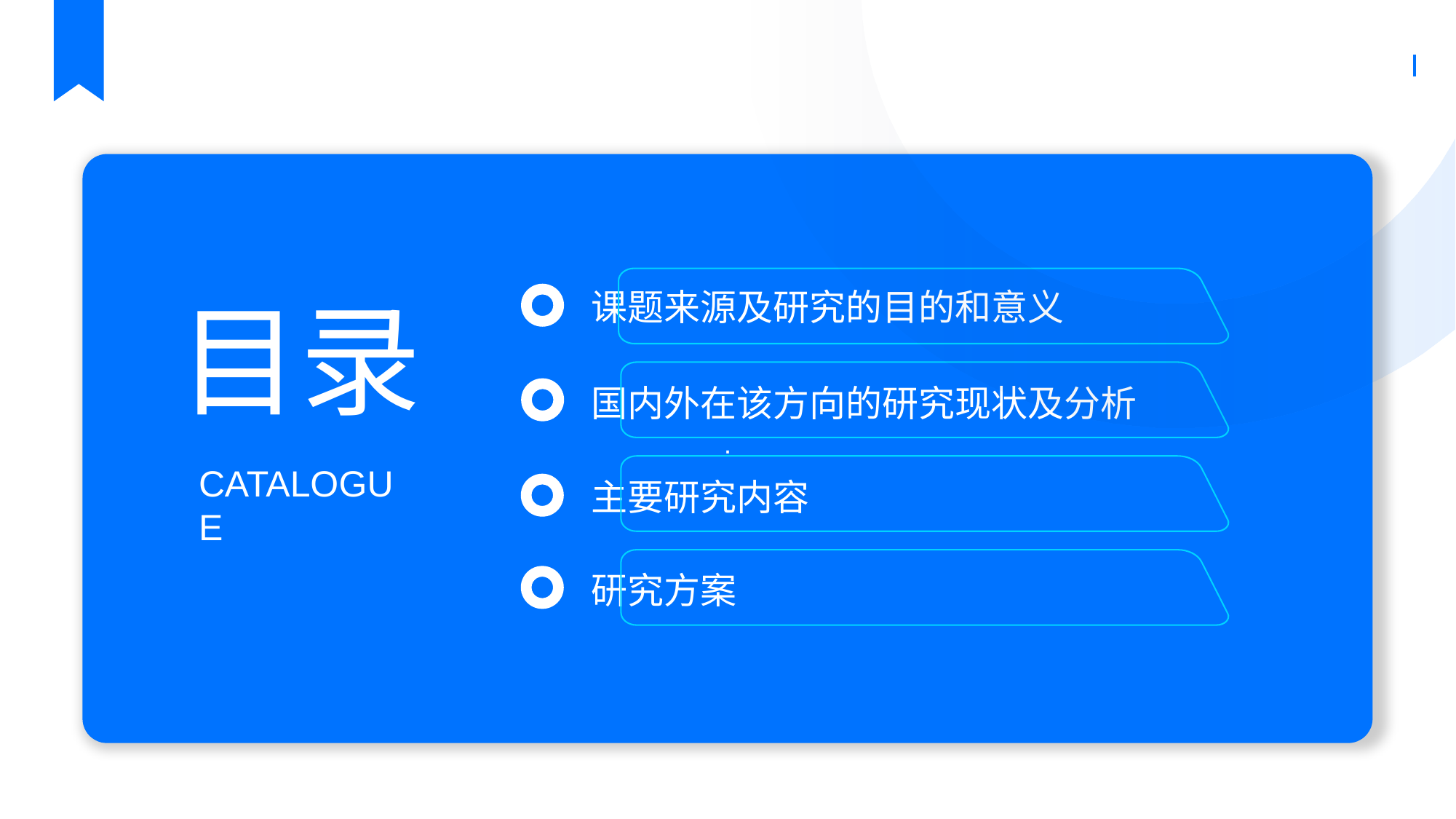

·

课题来源及研究的目的和意义

目录
CATALOGUE

国内外在该方向的研究现状及分析

主要研究内容

研究方案